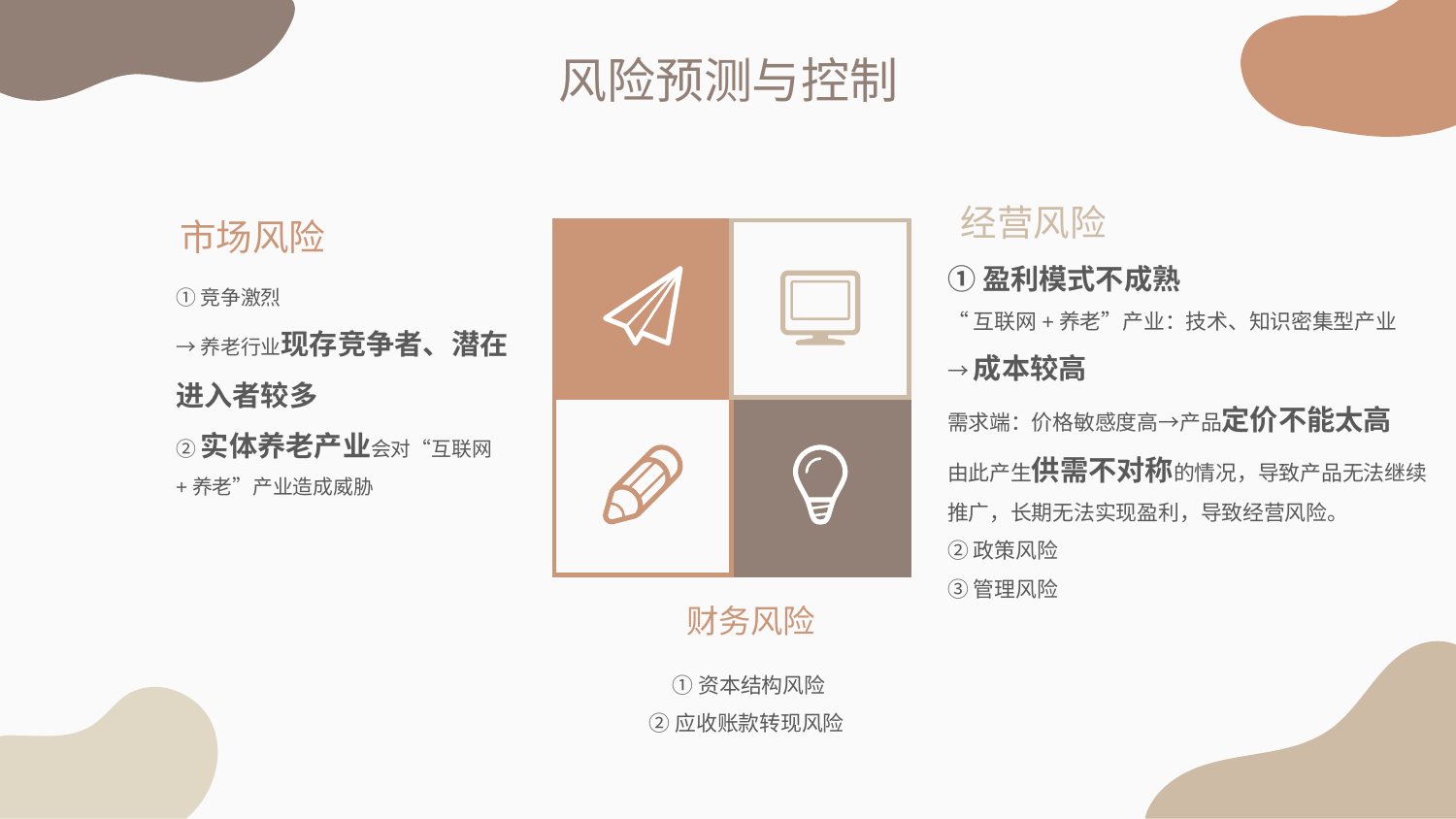

风险预测与控制
经营风险
市场风险

①盈利模式不成熟
“互联网+养老”产业：技术、知识密集型产业
→成本较高
需求端：价格敏感度高→产品定价不能太高
由此产生供需不对称的情况，导致产品无法继续推广，长期无法实现盈利，导致经营风险。
②政策风险
③管理风险
①竞争激烈
→养老行业现存竞争者、潜在进入者较多
②实体养老产业会对“互联网+养老”产业造成威胁

财务风险
①资本结构风险
②应收账款转现风险